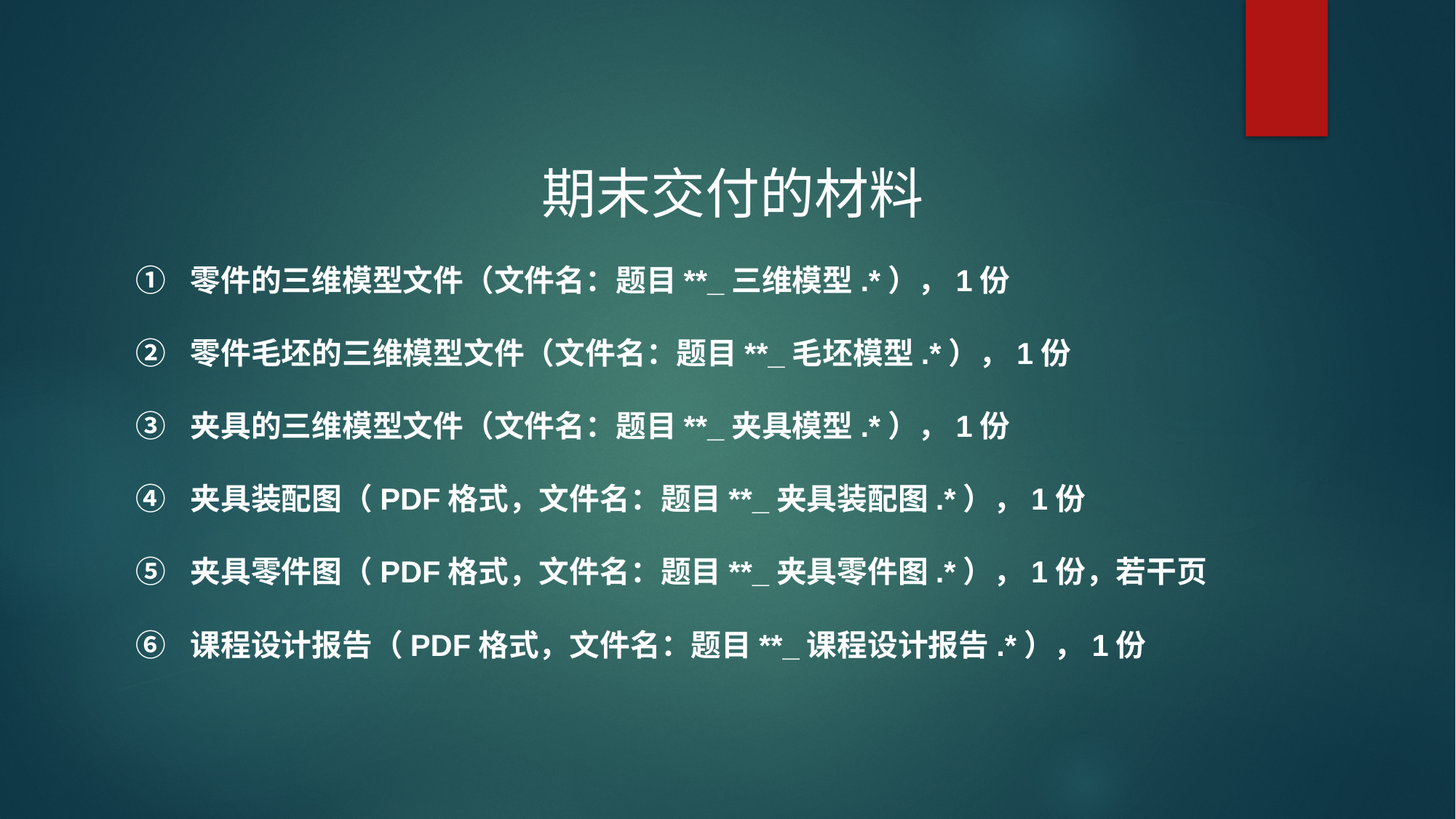

期末交付的材料
零件的三维模型文件（文件名：题目**_三维模型.*），1份
零件毛坯的三维模型文件（文件名：题目**_毛坯模型.*），1份
夹具的三维模型文件（文件名：题目**_夹具模型.*），1份
夹具装配图（PDF格式，文件名：题目**_夹具装配图.*），1份
夹具零件图（PDF格式，文件名：题目**_夹具零件图.*），1份，若干页
课程设计报告（PDF格式，文件名：题目**_课程设计报告.*），1份